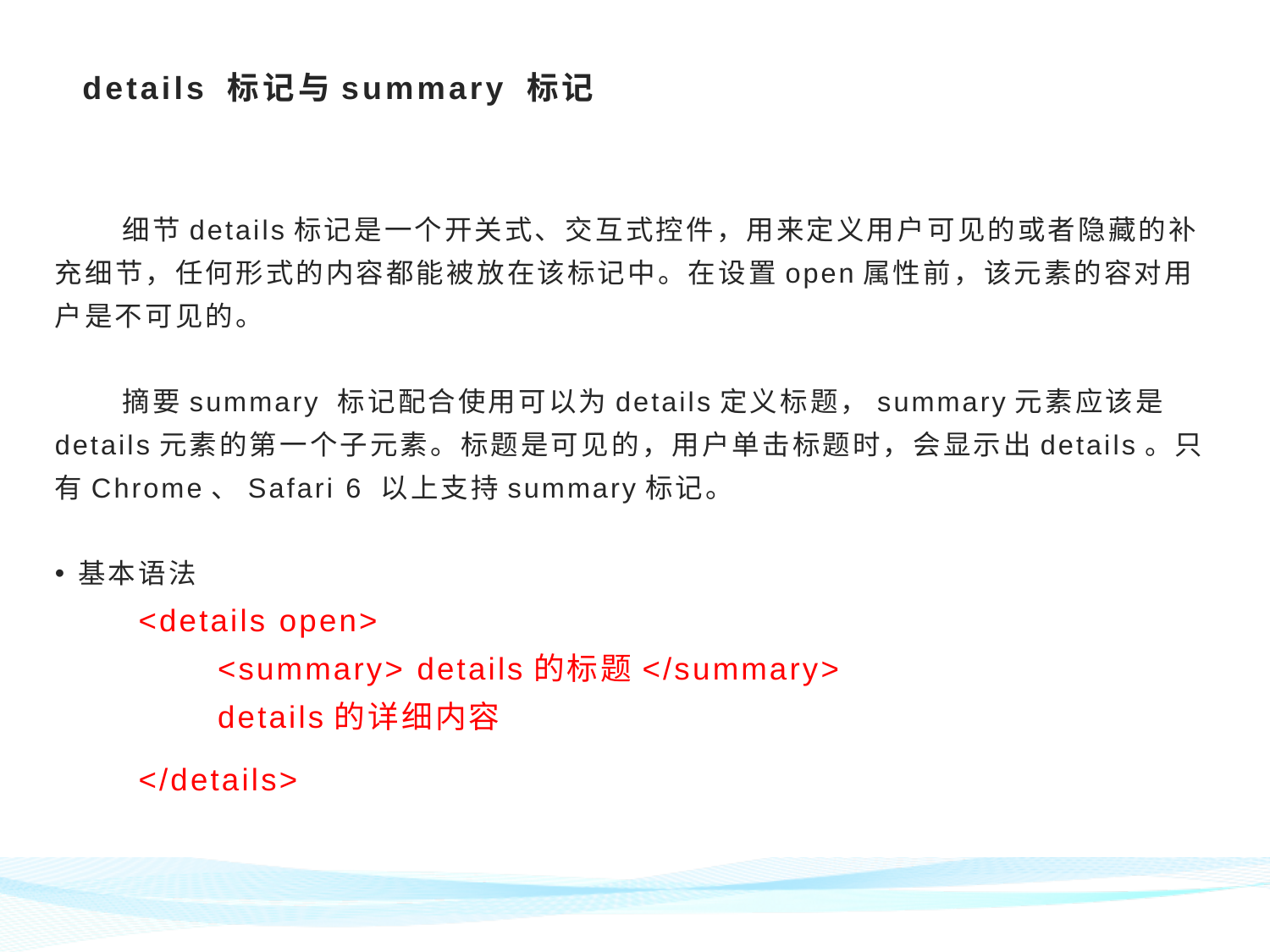

# details 标记与summary 标记
       细节details标记是一个开关式、交互式控件，用来定义用户可见的或者隐藏的补充细节，任何形式的内容都能被放在该标记中。在设置open属性前，该元素的容对用户是不可见的。

       摘要summary 标记配合使用可以为details定义标题，summary元素应该是details元素的第一个子元素。标题是可见的，用户单击标题时，会显示出details。只有Chrome、Safari 6 以上支持summary标记。

基本语法
<details open>
       <summary> details的标题</summary>
       details的详细内容
</details>